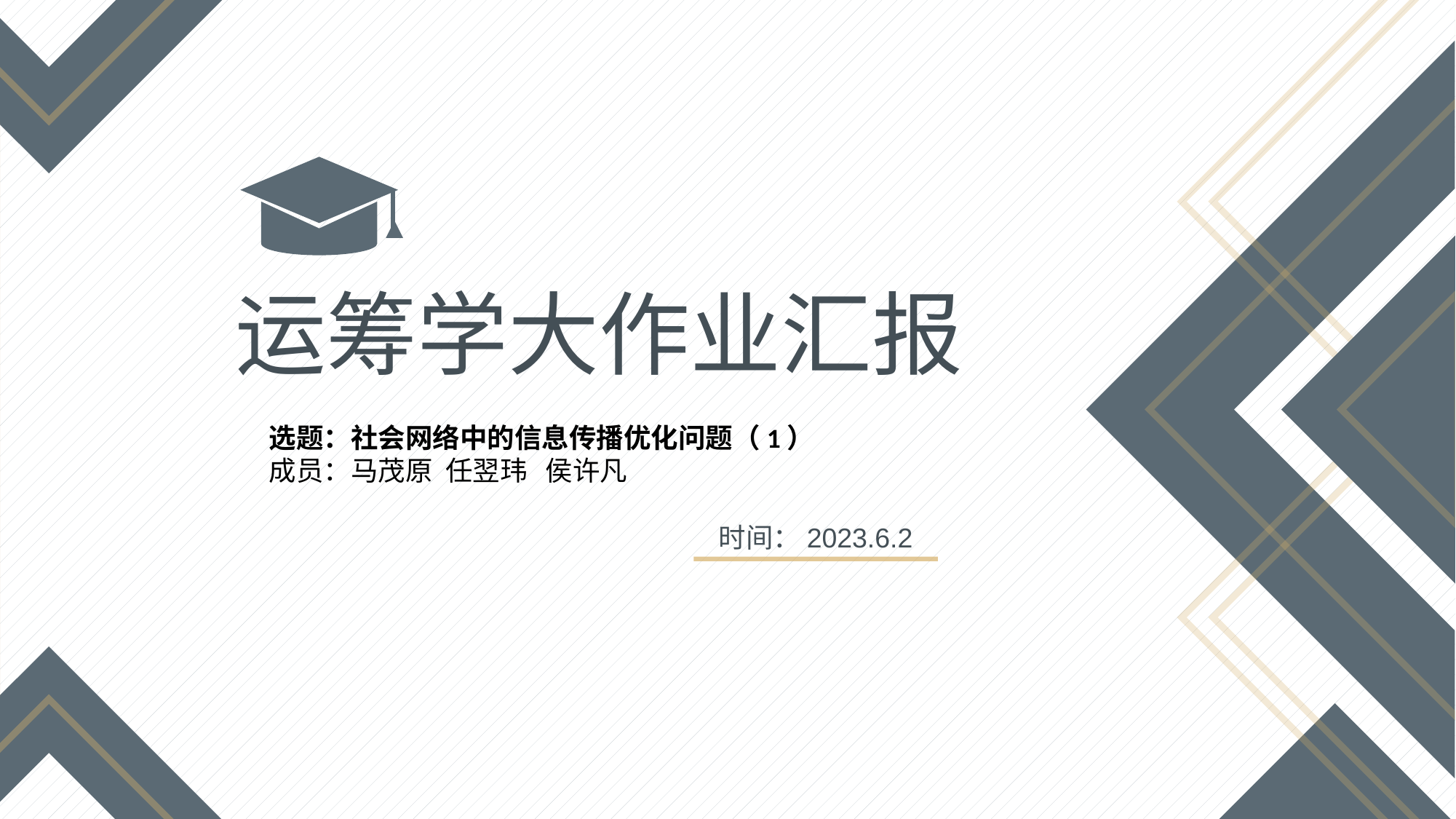

运筹学大作业汇报
选题：社会网络中的信息传播优化问题（1）
成员：马茂原  任翌玮   侯许凡
时间：2023.6.2